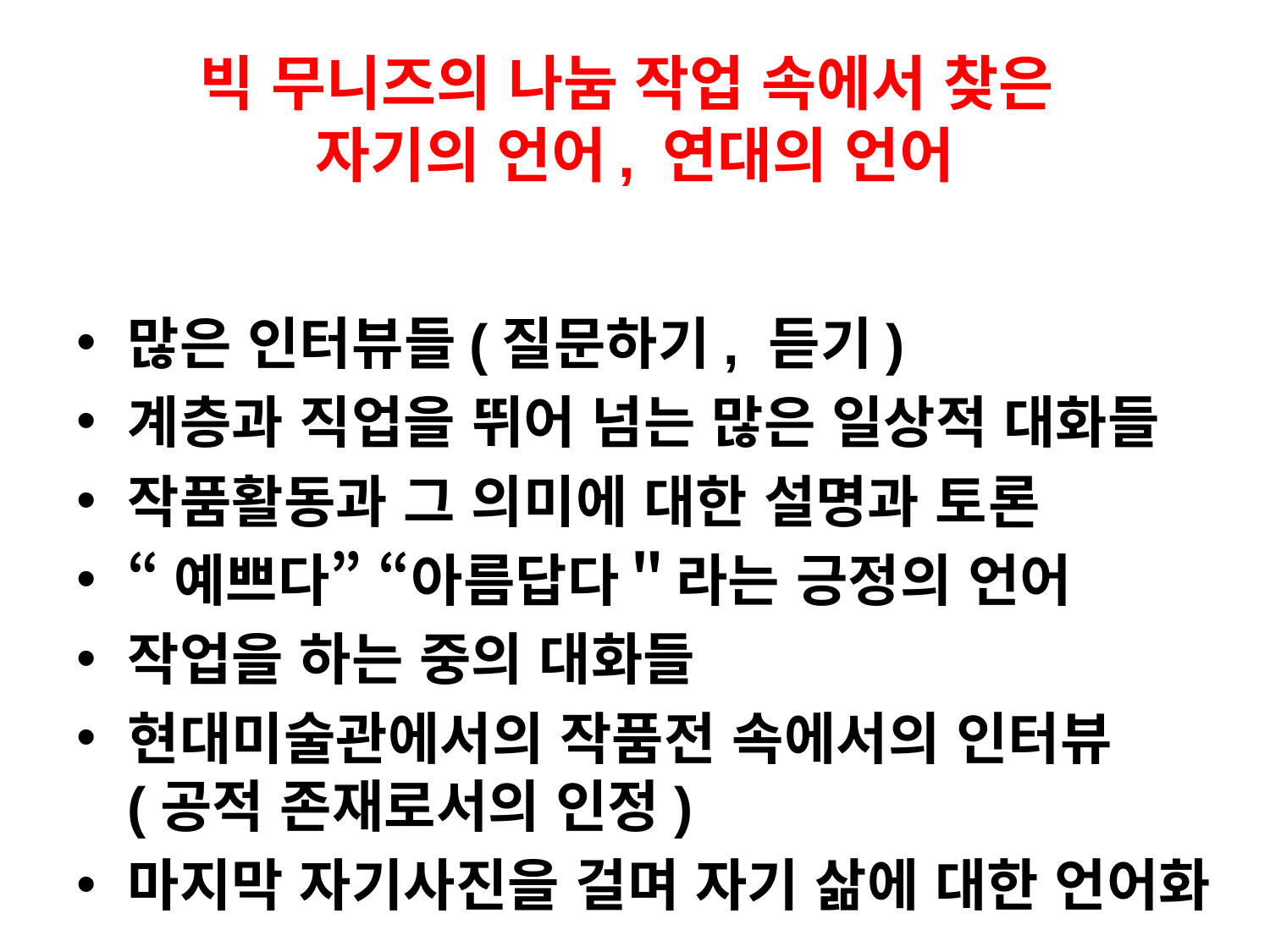

# 빅 무니즈의 나눔 작업 속에서 찾은 자기의 언어, 연대의 언어

많은 인터뷰들(질문하기, 듣기)
계층과 직업을 뛰어 넘는 많은 일상적 대화들
작품활동과 그 의미에 대한 설명과 토론
“예쁘다” “아름답다＂라는 긍정의 언어
작업을 하는 중의 대화들
현대미술관에서의 작품전 속에서의 인터뷰
(공적 존재로서의 인정)
마지막 자기사진을 걸며 자기 삶에 대한 언어화